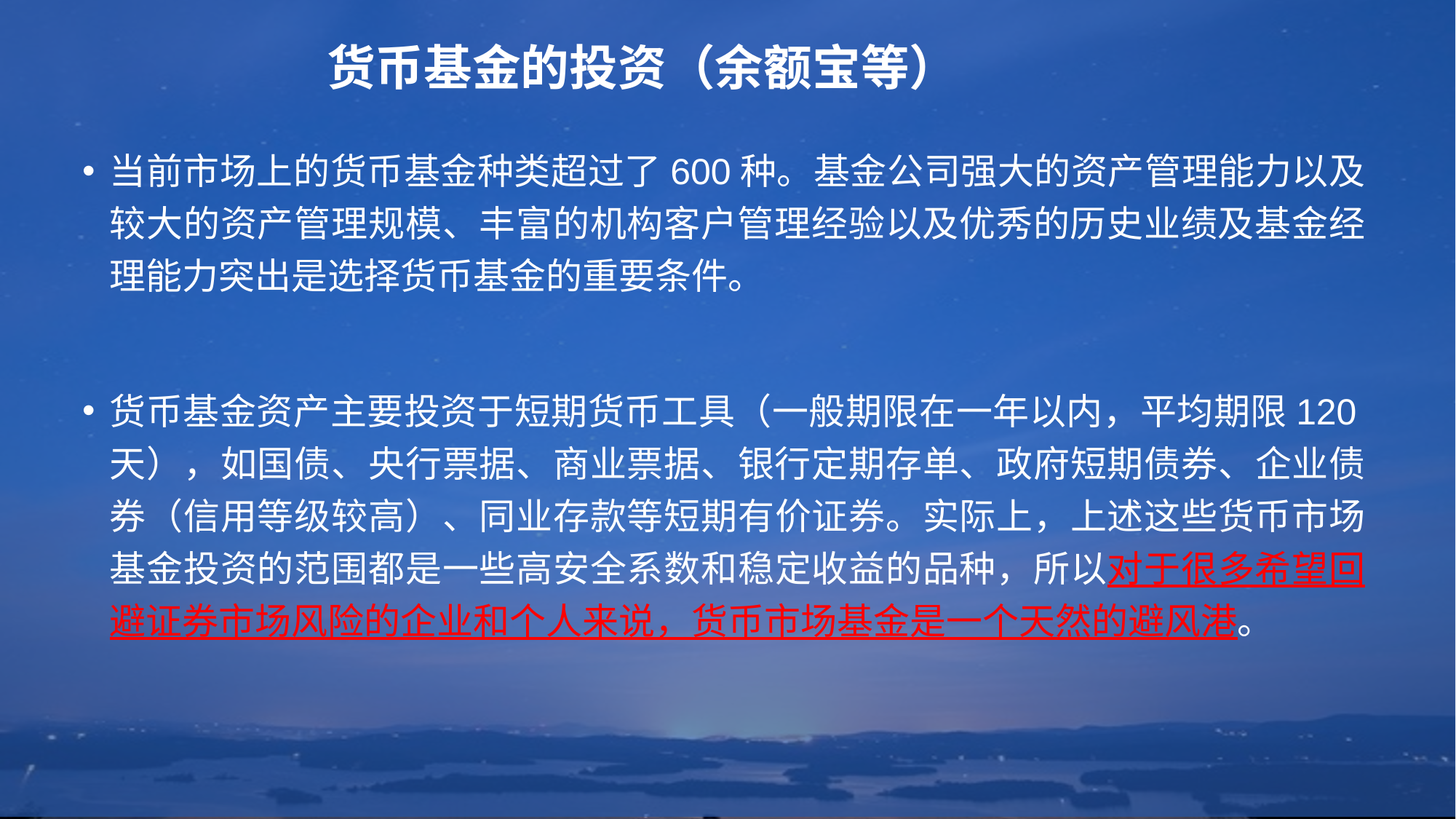

# 货币基金的投资（余额宝等）
当前市场上的货币基金种类超过了600种。基金公司强大的资产管理能力以及较大的资产管理规模、丰富的机构客户管理经验以及优秀的历史业绩及基金经理能力突出是选择货币基金的重要条件。

货币基金资产主要投资于短期货币工具（一般期限在一年以内，平均期限120天），如国债、央行票据、商业票据、银行定期存单、政府短期债券、企业债券（信用等级较高）、同业存款等短期有价证券。实际上，上述这些货币市场基金投资的范围都是一些高安全系数和稳定收益的品种，所以对于很多希望回避证券市场风险的企业和个人来说，货币市场基金是一个天然的避风港。